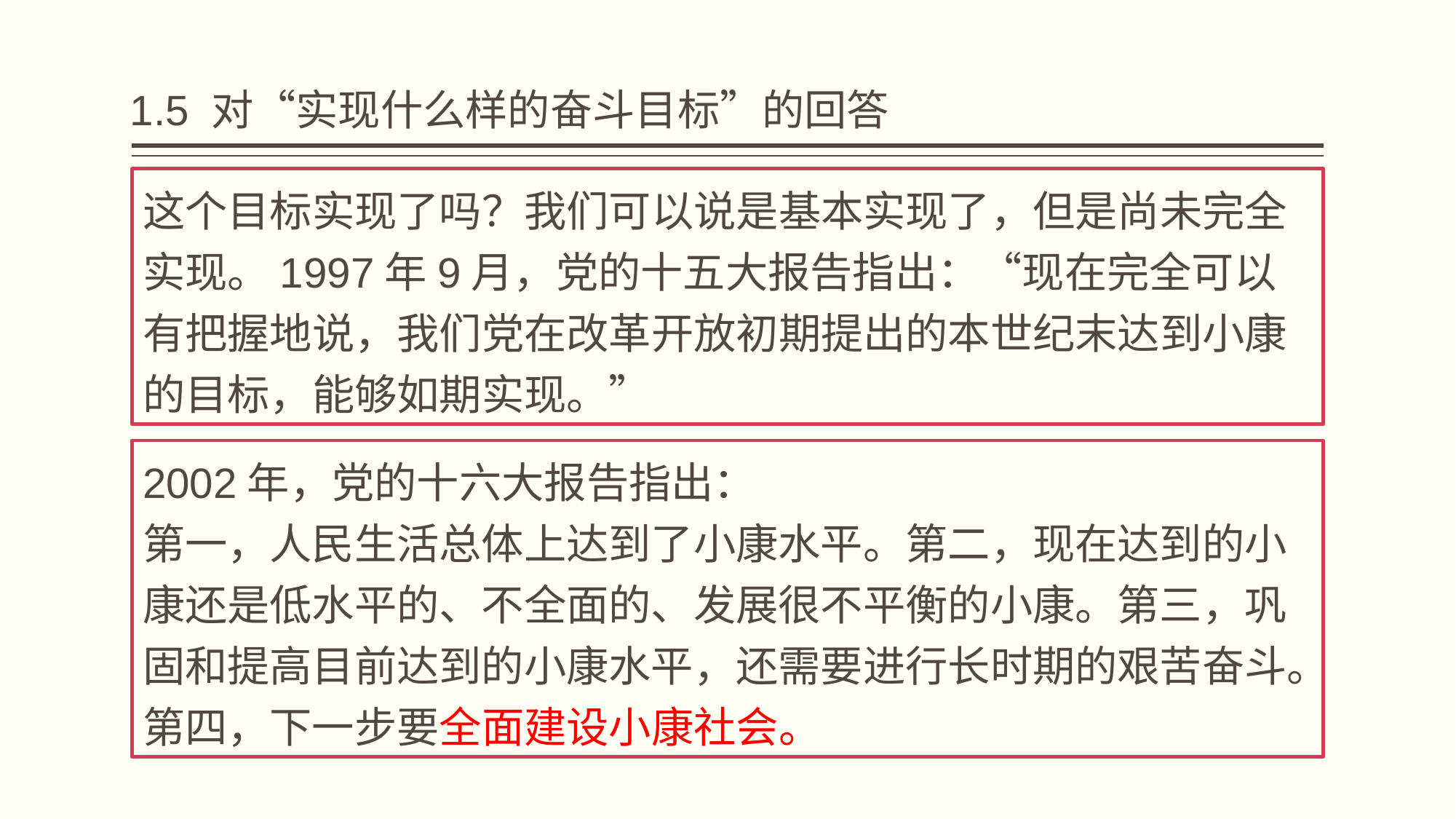

# 1.5 对“实现什么样的奋斗目标”的回答
这个目标实现了吗？我们可以说是基本实现了，但是尚未完全实现。1997年9月，党的十五大报告指出：“现在完全可以有把握地说，我们党在改革开放初期提出的本世纪末达到小康的目标，能够如期实现。”
2002年，党的十六大报告指出：
第一，人民生活总体上达到了小康水平。第二，现在达到的小康还是低水平的、不全面的、发展很不平衡的小康。第三，巩固和提高目前达到的小康水平，还需要进行长时期的艰苦奋斗。第四，下一步要全面建设小康社会。